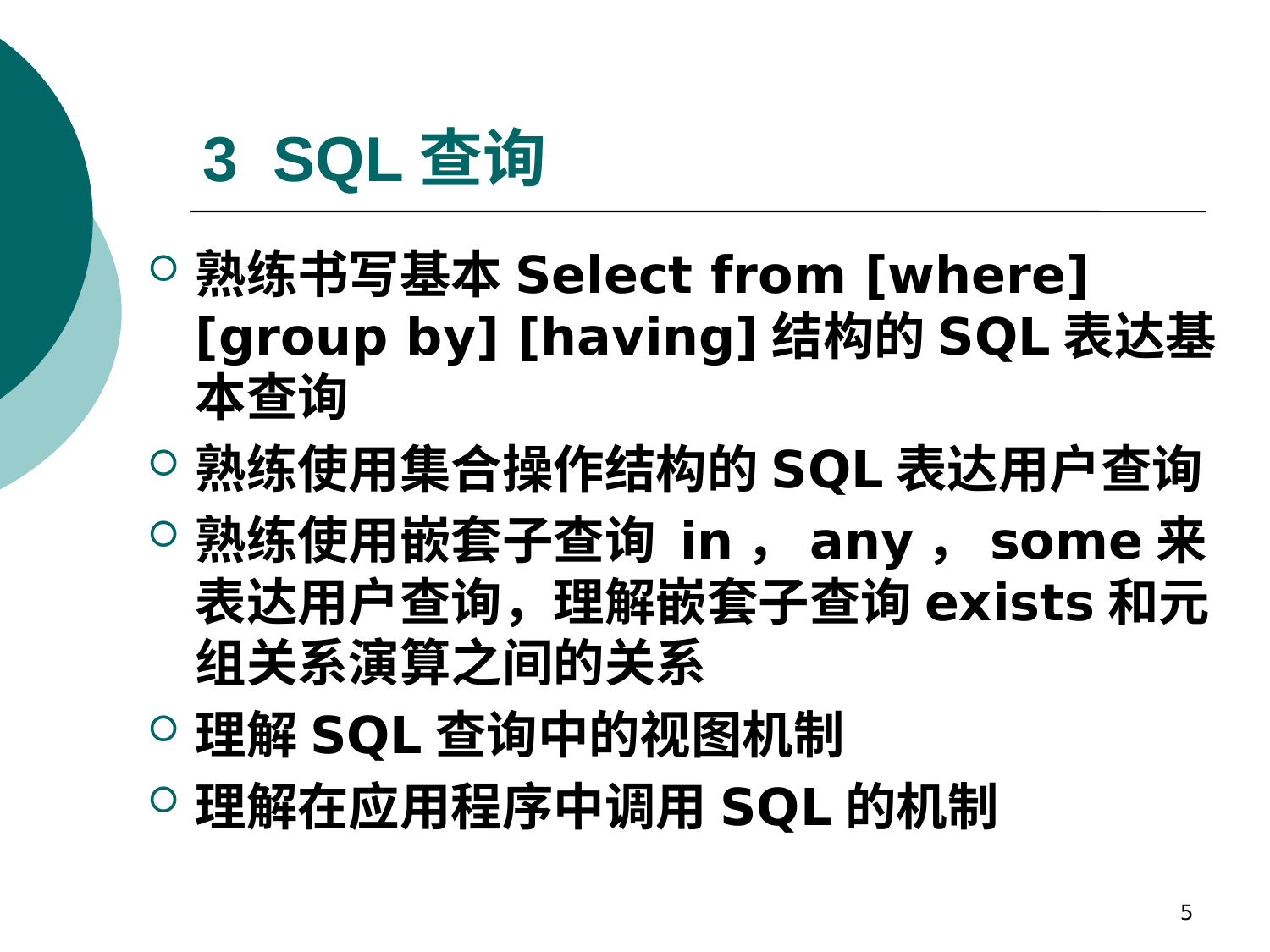

# 3  SQL查询
熟练书写基本Select from [where] [group by] [having]结构的SQL表达基本查询
熟练使用集合操作结构的SQL表达用户查询
熟练使用嵌套子查询 in，any，some来表达用户查询，理解嵌套子查询exists和元组关系演算之间的关系
理解SQL查询中的视图机制
理解在应用程序中调用SQL的机制
5